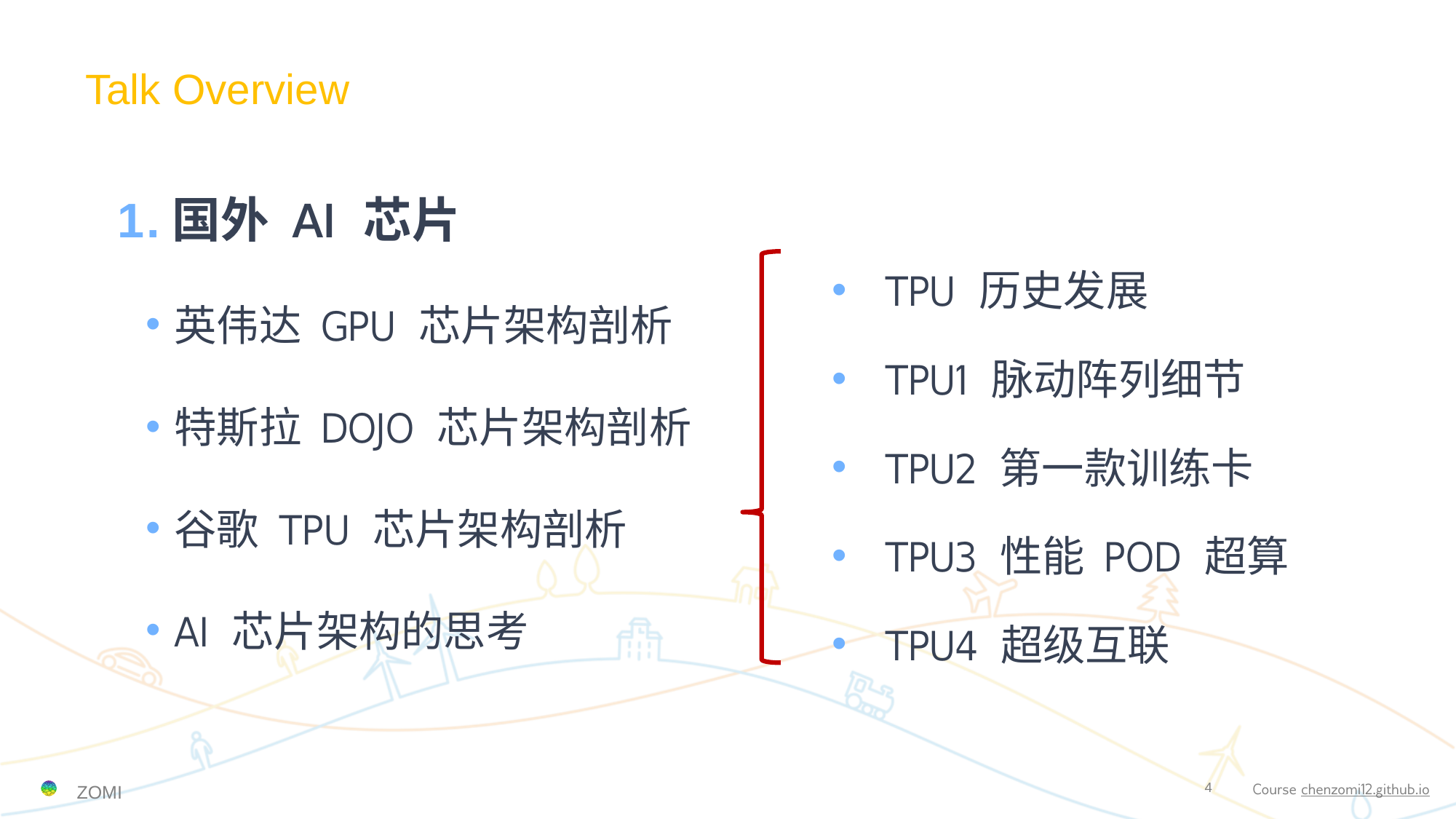

# Talk Overview
国外 AI 芯片
英伟达 GPU 芯片架构剖析
特斯拉 DOJO 芯片架构剖析
谷歌 TPU 芯片架构剖析
AI 芯片架构的思考
TPU 历史发展
TPU1 脉动阵列细节
TPU2 第一款训练卡
TPU3 性能 POD 超算
TPU4 超级互联